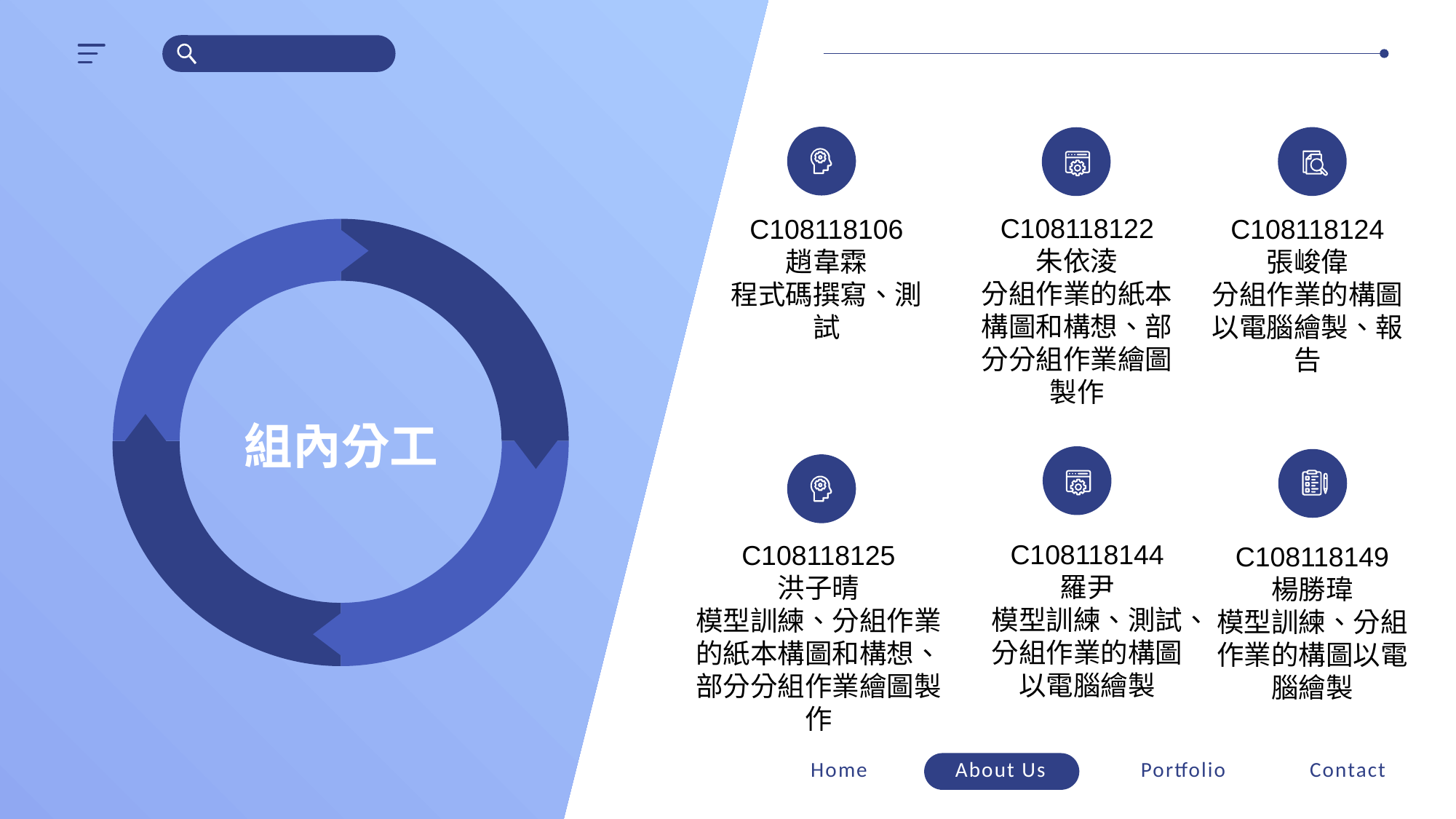

C108118122
朱依淩
分組作業的紙本構圖和構想、部分分組作業繪圖製作
C108118124
張峻偉
分組作業的構圖以電腦繪製、報告
C108118106
趙韋霖
程式碼撰寫、測試

組內分工

C108118144
羅尹
模型訓練、測試、分組作業的構圖以電腦繪製
C108118125
洪子晴
模型訓練、分組作業的紙本構圖和構想、部分分組作業繪圖製作

C108118149
楊勝瑋
模型訓練、分組作業的構圖以電腦繪製
Home
About Us

Portfolio
Contact